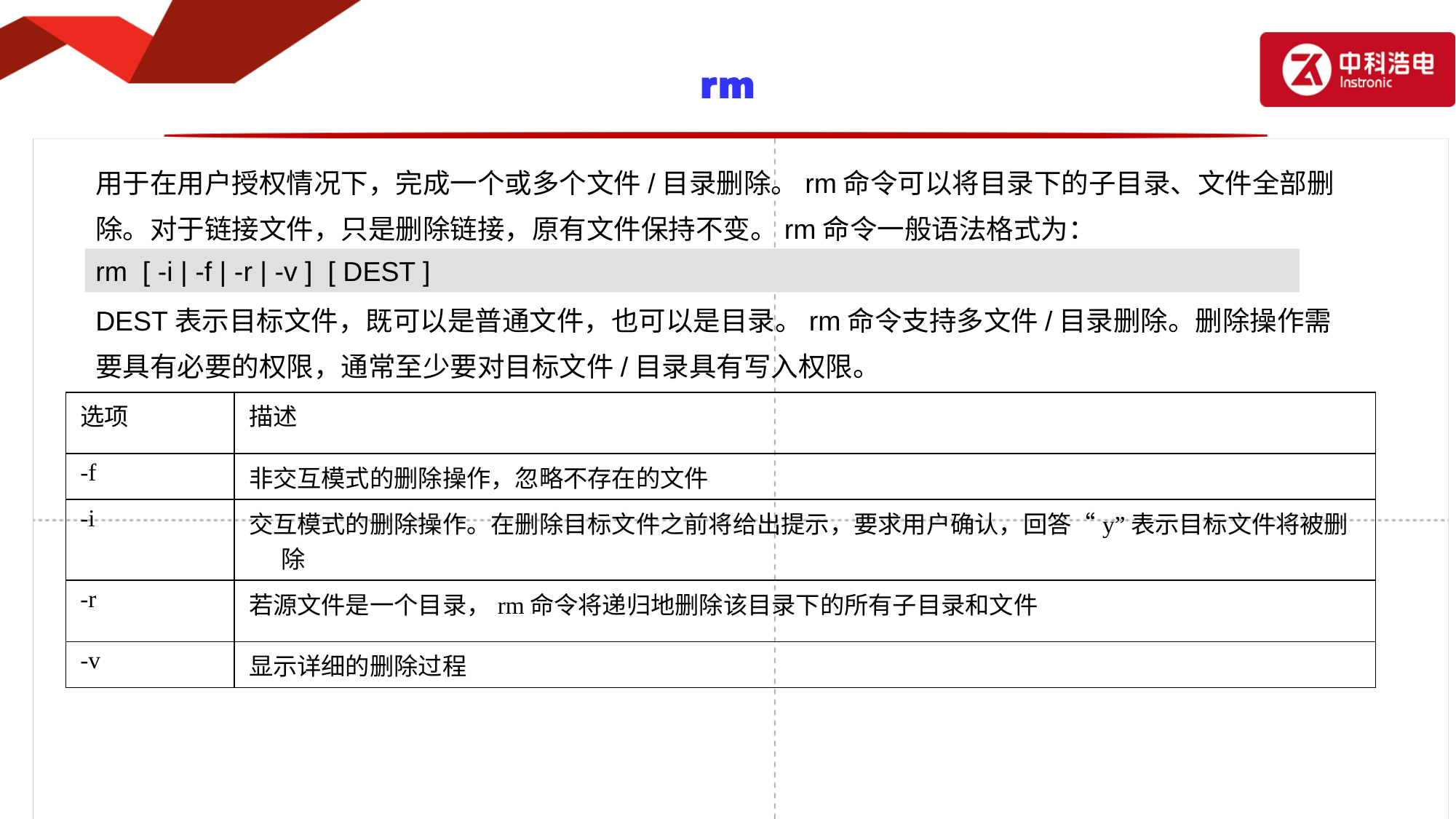

# rm
用于在用户授权情况下，完成一个或多个文件/目录删除。rm命令可以将目录下的子目录、文件全部删除。对于链接文件，只是删除链接，原有文件保持不变。rm命令一般语法格式为：

DEST表示目标文件，既可以是普通文件，也可以是目录。rm命令支持多文件/目录删除。删除操作需要具有必要的权限，通常至少要对目标文件/目录具有写入权限。
rm  [ -i | -f | -r | -v ]  [ DEST ]
| 选项 | 描述 |
| --- | --- |
| -f | 非交互模式的删除操作，忽略不存在的文件 |
| -i | 交互模式的删除操作。在删除目标文件之前将给出提示，要求用户确认，回答“y”表示目标文件将被删除 |
| -r | 若源文件是一个目录，rm命令将递归地删除该目录下的所有子目录和文件 |
| -v | 显示详细的删除过程 |